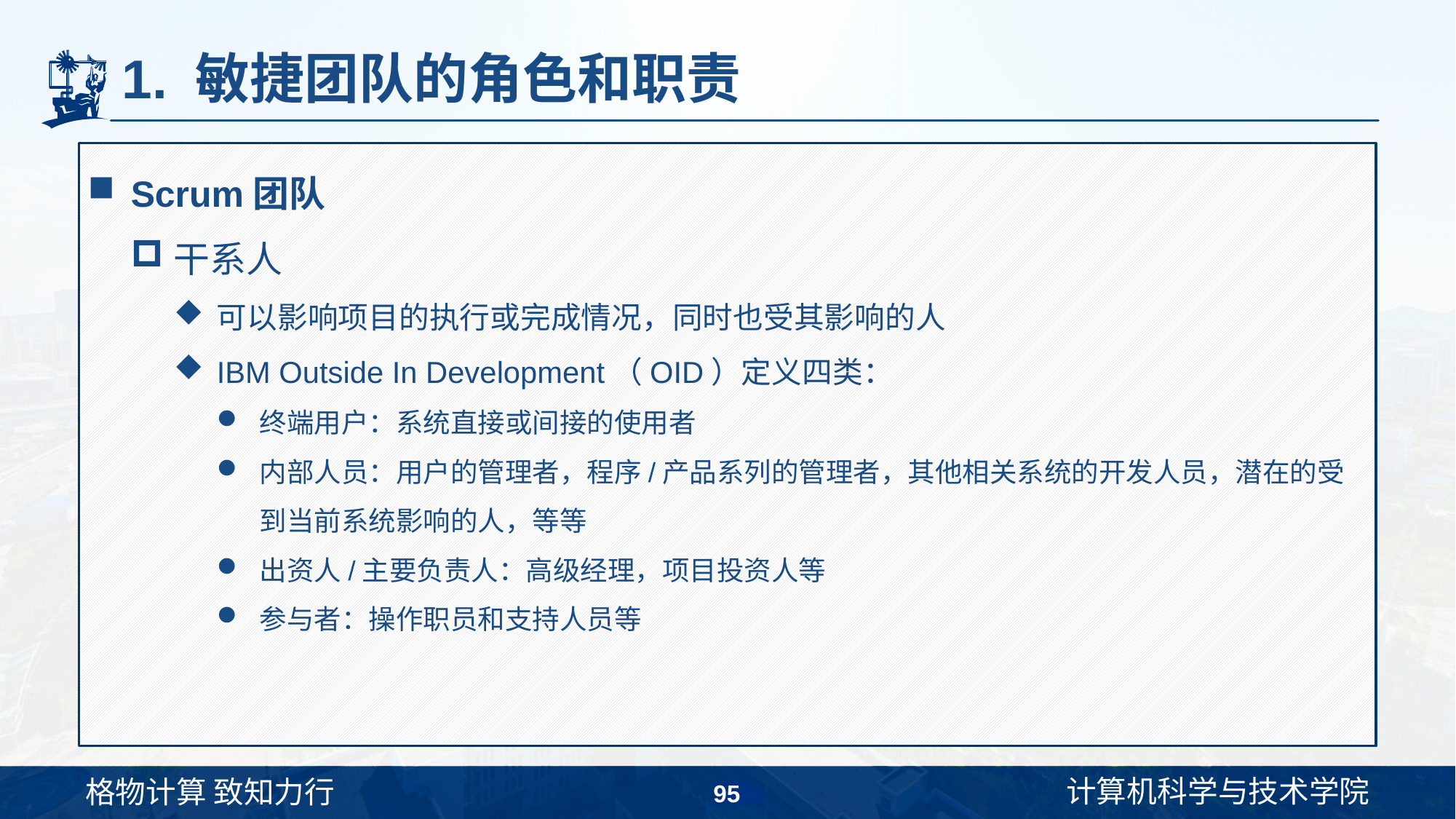

# 1. 敏捷团队的角色和职责
Scrum团队
干系人
可以影响项目的执行或完成情况，同时也受其影响的人
IBM Outside In Development（OID）定义四类：
终端用户：系统直接或间接的使用者
内部人员：用户的管理者，程序/产品系列的管理者，其他相关系统的开发人员，潜在的受到当前系统影响的人，等等
出资人/主要负责人：高级经理，项目投资人等
参与者：操作职员和支持人员等
95